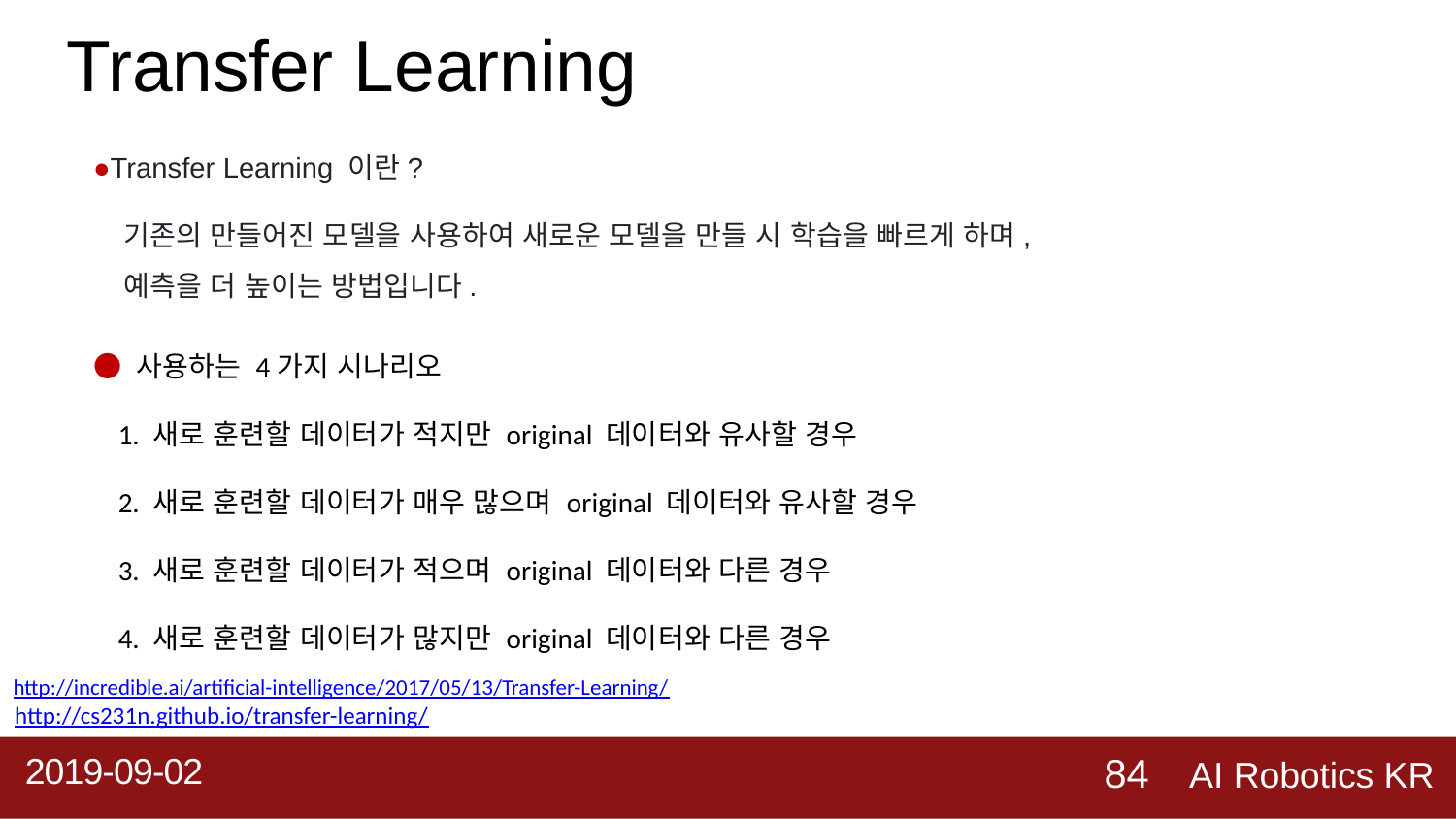

Transfer Learning
●Transfer Learning 이란?

   기존의 만들어진 모델을 사용하여 새로운 모델을 만들 시 학습을 빠르게 하며,

   예측을 더 높이는 방법입니다.
● 사용하는 4가지 시나리오

    1. 새로 훈련할 데이터가 적지만 original 데이터와 유사할 경우

    2. 새로 훈련할 데이터가 매우 많으며 original 데이터와 유사할 경우

    3. 새로 훈련할 데이터가 적으며 original 데이터와 다른 경우

    4. 새로 훈련할 데이터가 많지만 original 데이터와 다른 경우
http://incredible.ai/artificial-intelligence/2017/05/13/Transfer-Learning/
http://cs231n.github.io/transfer-learning/
AI Robotics KR
2019-09-02
84